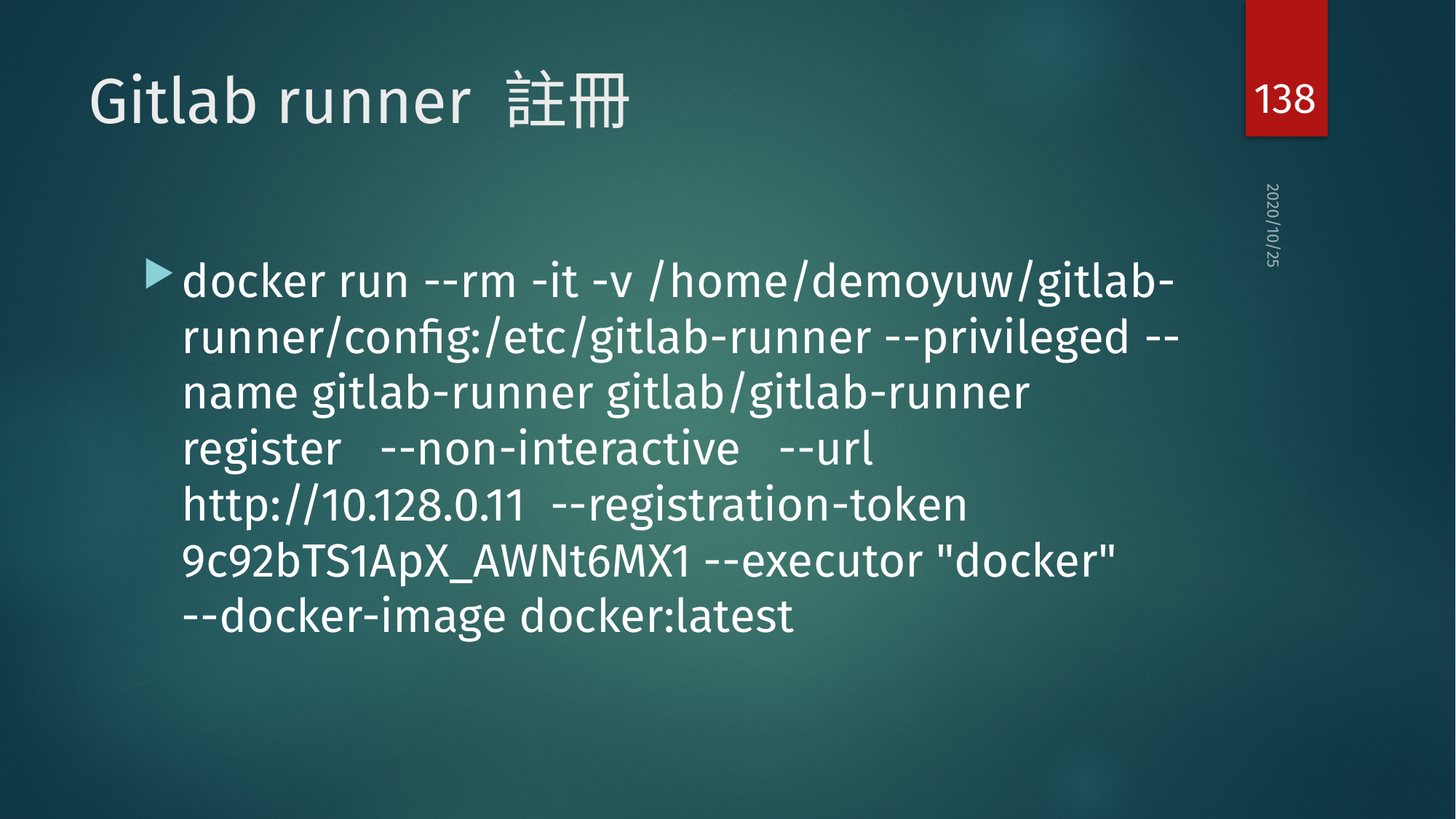

138
# Gitlab runner 註冊
2020/10/25
docker run --rm -it -v /home/demoyuw/gitlab-runner/config:/etc/gitlab-runner --privileged --name gitlab-runner gitlab/gitlab-runner register   --non-interactive   --url http://10.128.0.11  --registration-token 9c92bTS1ApX_AWNt6MX1 --executor "docker"   --docker-image docker:latest